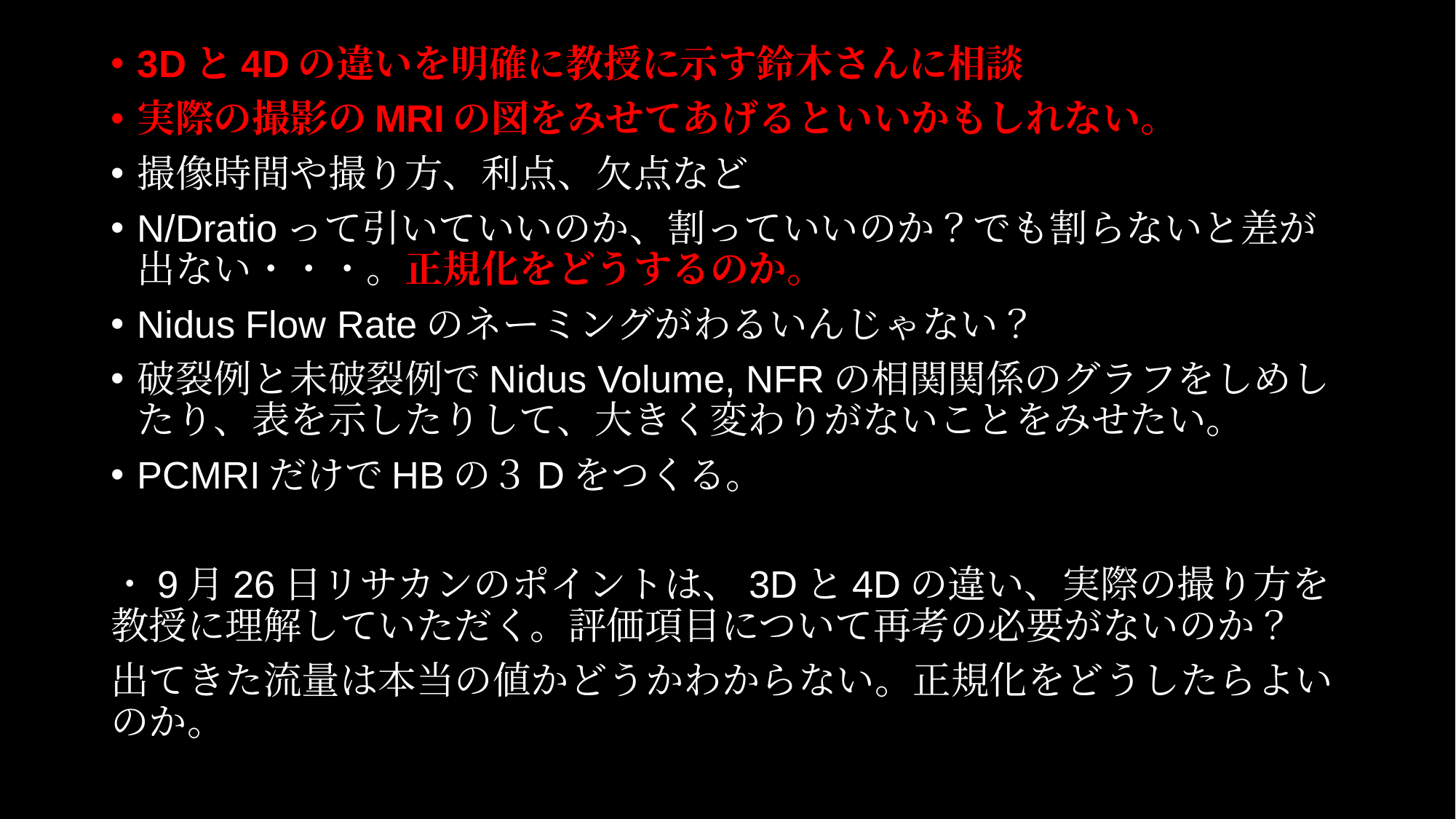

3Dと4Dの違いを明確に教授に示す鈴木さんに相談
実際の撮影のMRIの図をみせてあげるといいかもしれない。
撮像時間や撮り方、利点、欠点など
N/Dratioって引いていいのか、割っていいのか？でも割らないと差が出ない・・・。正規化をどうするのか。
Nidus Flow Rateのネーミングがわるいんじゃない？
破裂例と未破裂例でNidus Volume, NFRの相関関係のグラフをしめしたり、表を示したりして、大きく変わりがないことをみせたい。
PCMRIだけでHBの３Dをつくる。

・9月26日リサカンのポイントは、3Dと4Dの違い、実際の撮り方を教授に理解していただく。評価項目について再考の必要がないのか？
出てきた流量は本当の値かどうかわからない。正規化をどうしたらよいのか。